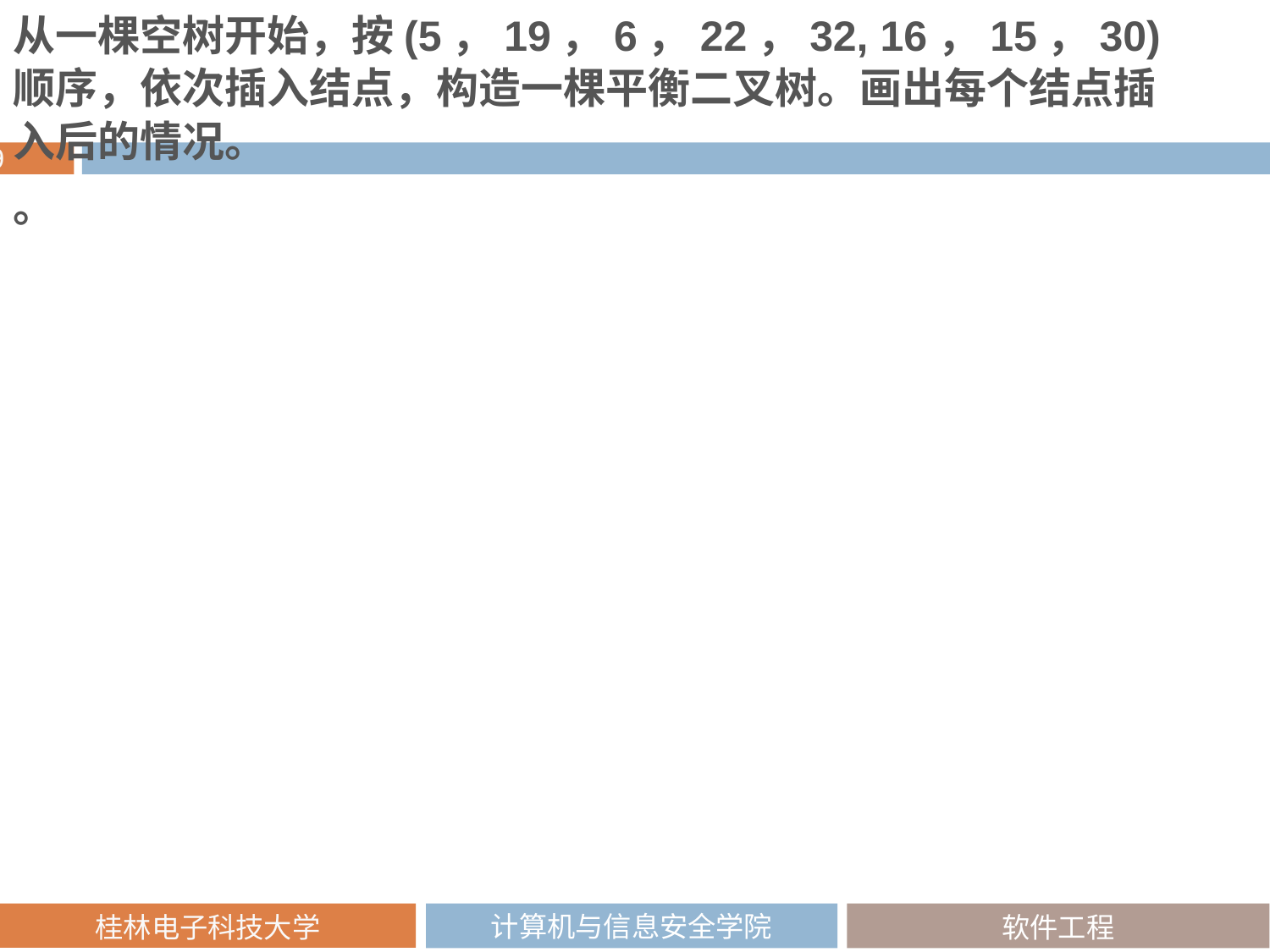

从一棵空树开始，按(5，19，6，22，32, 16，15，30)顺序，依次插入结点，构造一棵平衡二叉树。画出每个结点插入后的情况。
。